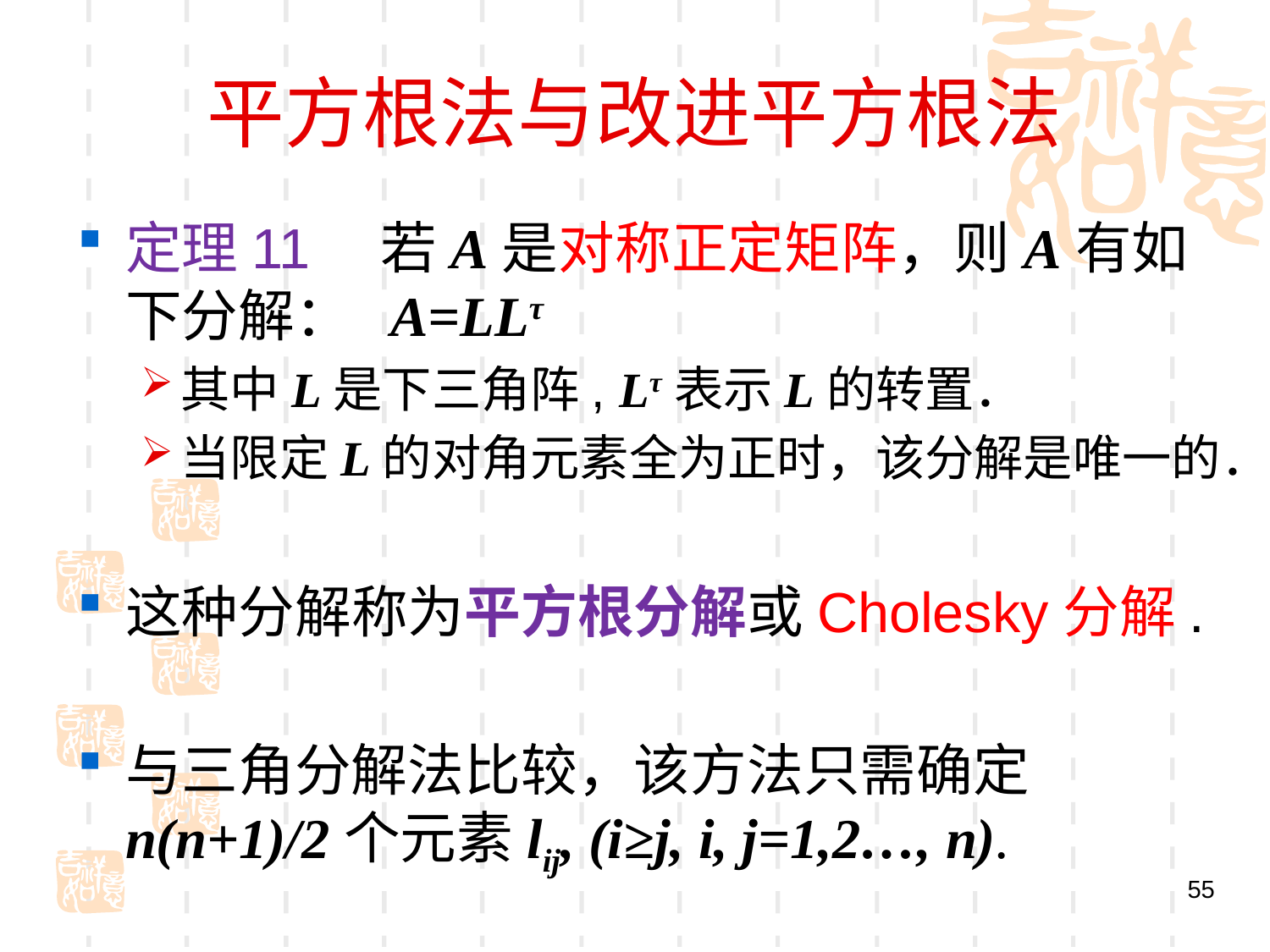

# 平方根法与改进平方根法
定理11　若A是对称正定矩阵，则A有如下分解：  A=LLτ
其中L是下三角阵, Lτ表示L的转置．
当限定L的对角元素全为正时，该分解是唯一的．

这种分解称为平方根分解或Cholesky分解.

与三角分解法比较，该方法只需确定n(n+1)/2个元素lij, (i≥j, i, j=1,2…, n).
55